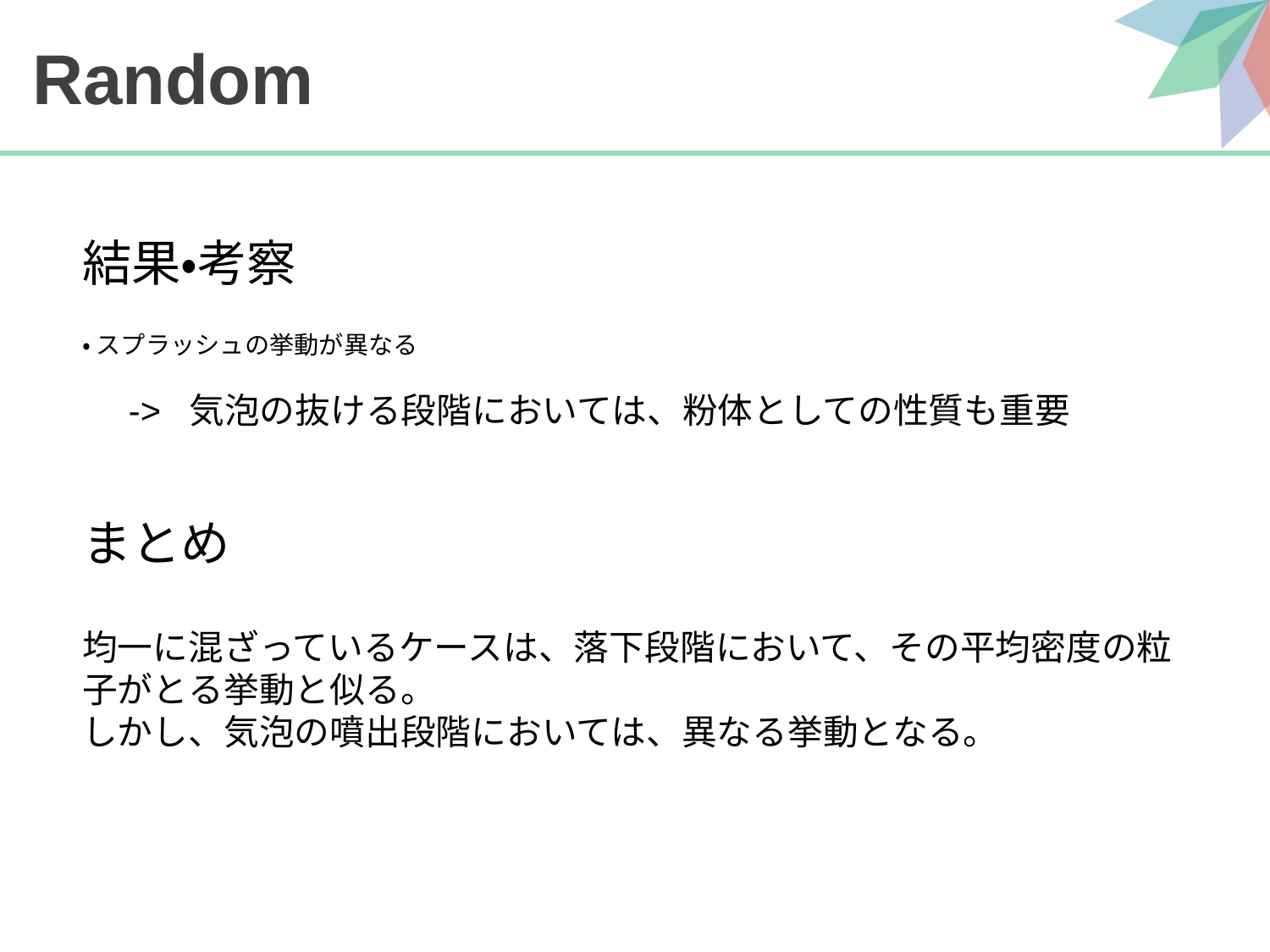

# Random

結果・考察
・ スプラッシュの挙動が異なる
　　->  気泡の抜ける段階においては、粉体としての性質も重要
まとめ
均一に混ざっているケースは、落下段階において、その平均密度の粒子がとる挙動と似る。
しかし、気泡の噴出段階においては、異なる挙動となる。